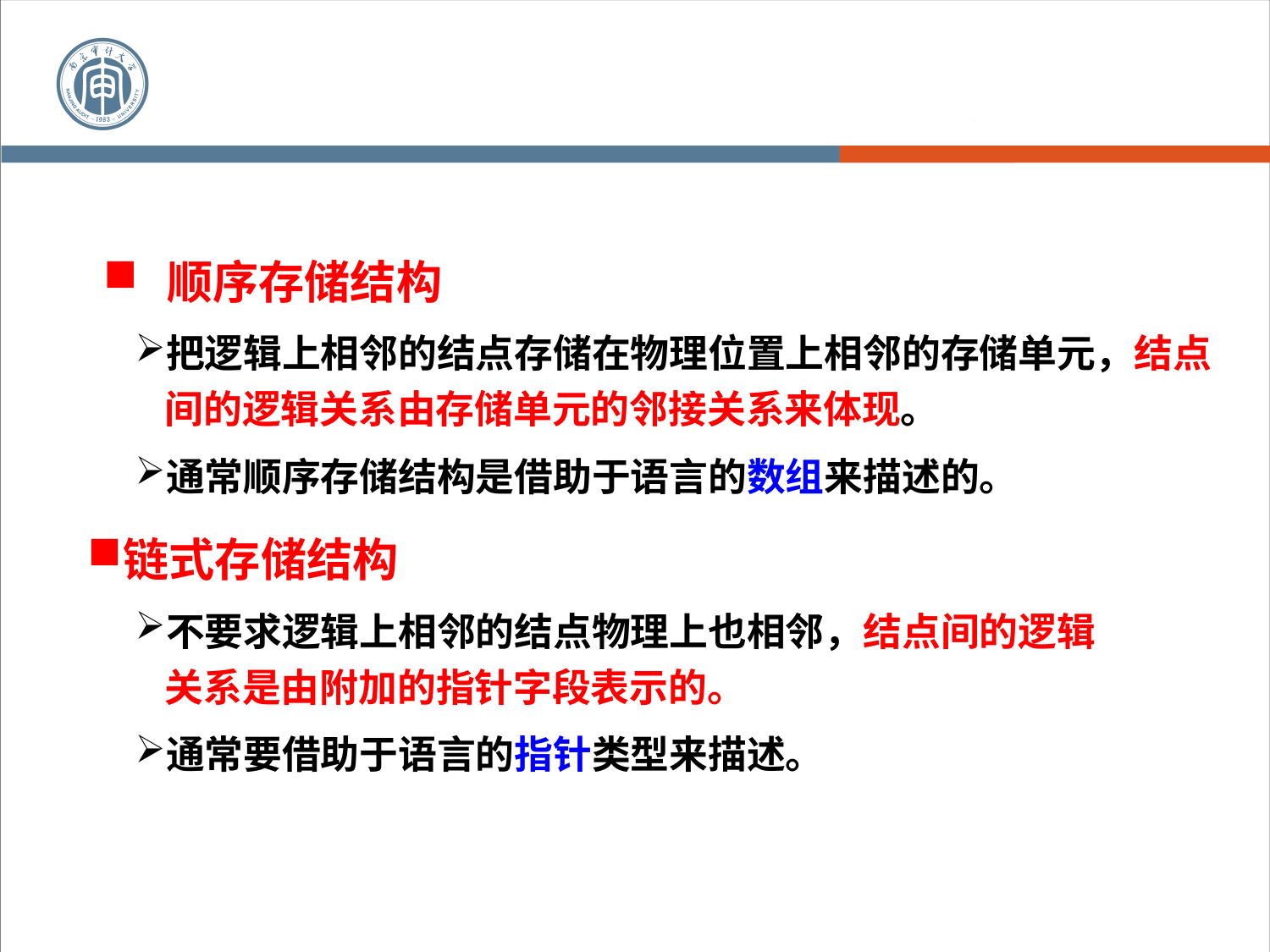

顺序存储结构
把逻辑上相邻的结点存储在物理位置上相邻的存储单元，结点间的逻辑关系由存储单元的邻接关系来体现。
通常顺序存储结构是借助于语言的数组来描述的。
链式存储结构
不要求逻辑上相邻的结点物理上也相邻，结点间的逻辑         关系是由附加的指针字段表示的。
通常要借助于语言的指针类型来描述。